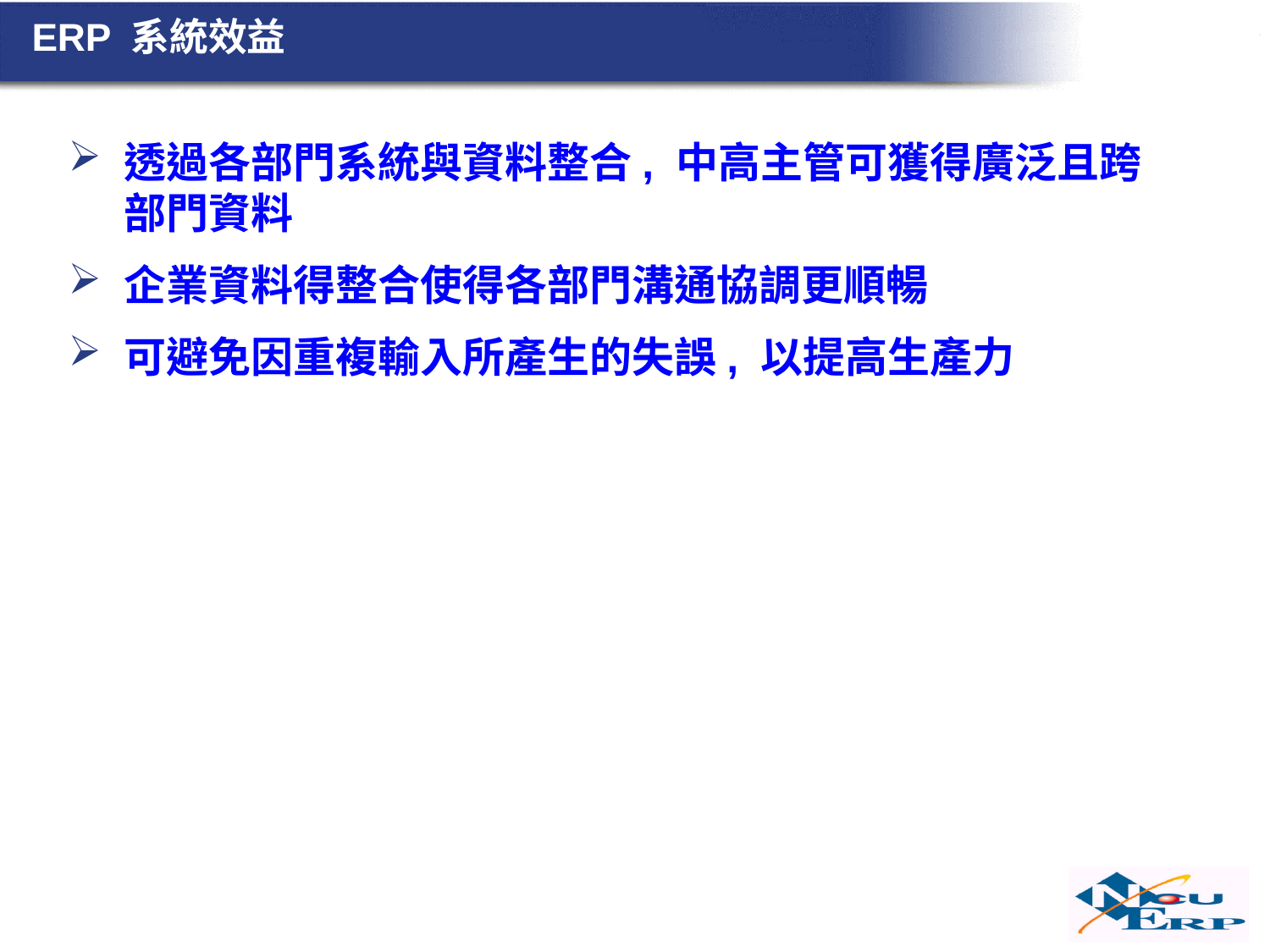

# ERP 系統效益
透過各部門系統與資料整合, 中高主管可獲得廣泛且跨部門資料
企業資料得整合使得各部門溝通協調更順暢
可避免因重複輸入所產生的失誤, 以提高生產力